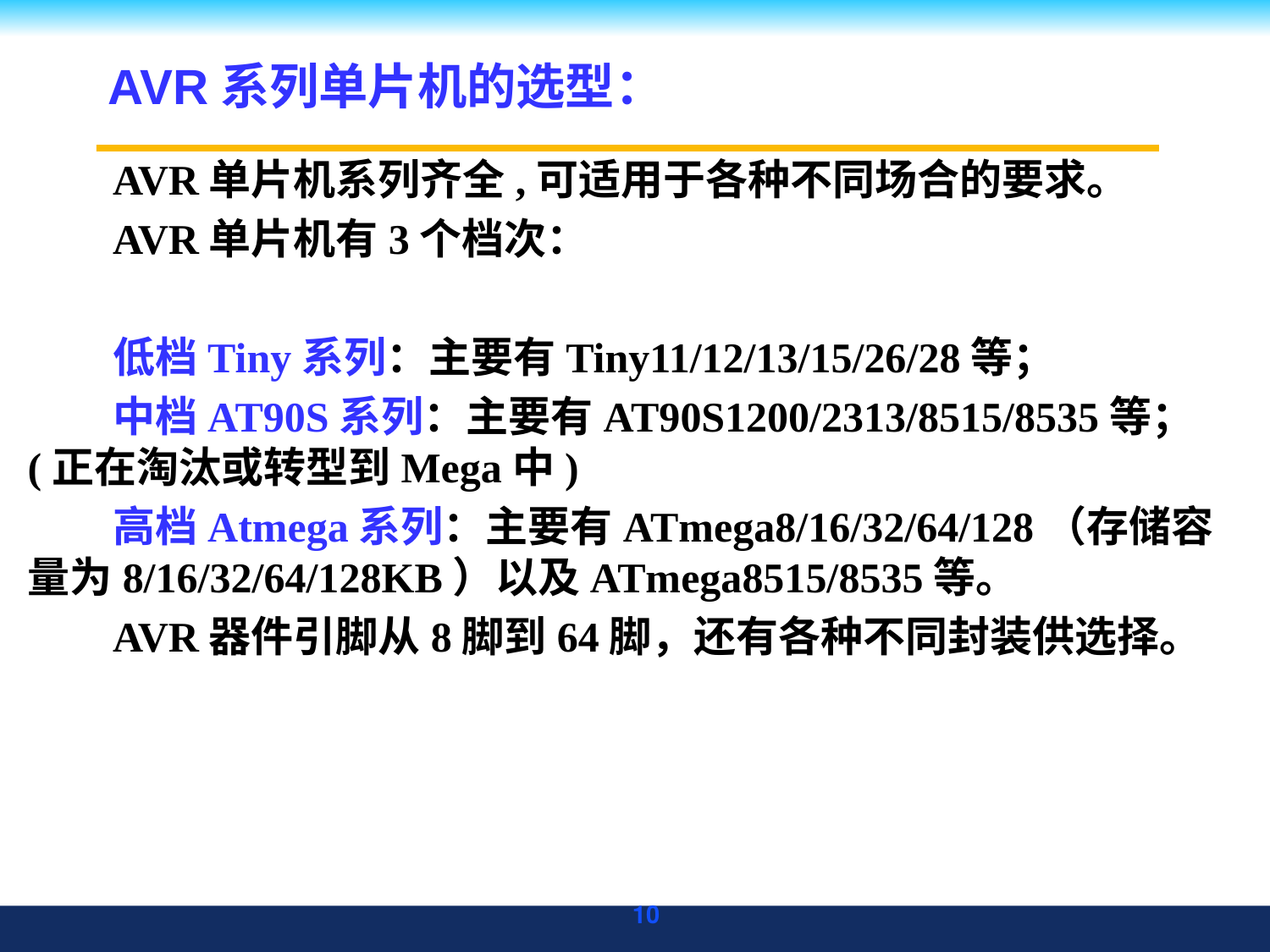

# AVR系列单片机的选型：
AVR单片机系列齐全,可适用于各种不同场合的要求。
AVR单片机有3个档次：

低档Tiny系列：主要有Tiny11/12/13/15/26/28等；
中档AT90S系列：主要有AT90S1200/2313/8515/8535等；(正在淘汰或转型到Mega中)
高档Atmega系列：主要有ATmega8/16/32/64/128（存储容量为8/16/32/64/128KB）以及ATmega8515/8535等。
AVR器件引脚从8脚到64脚，还有各种不同封装供选择。
10